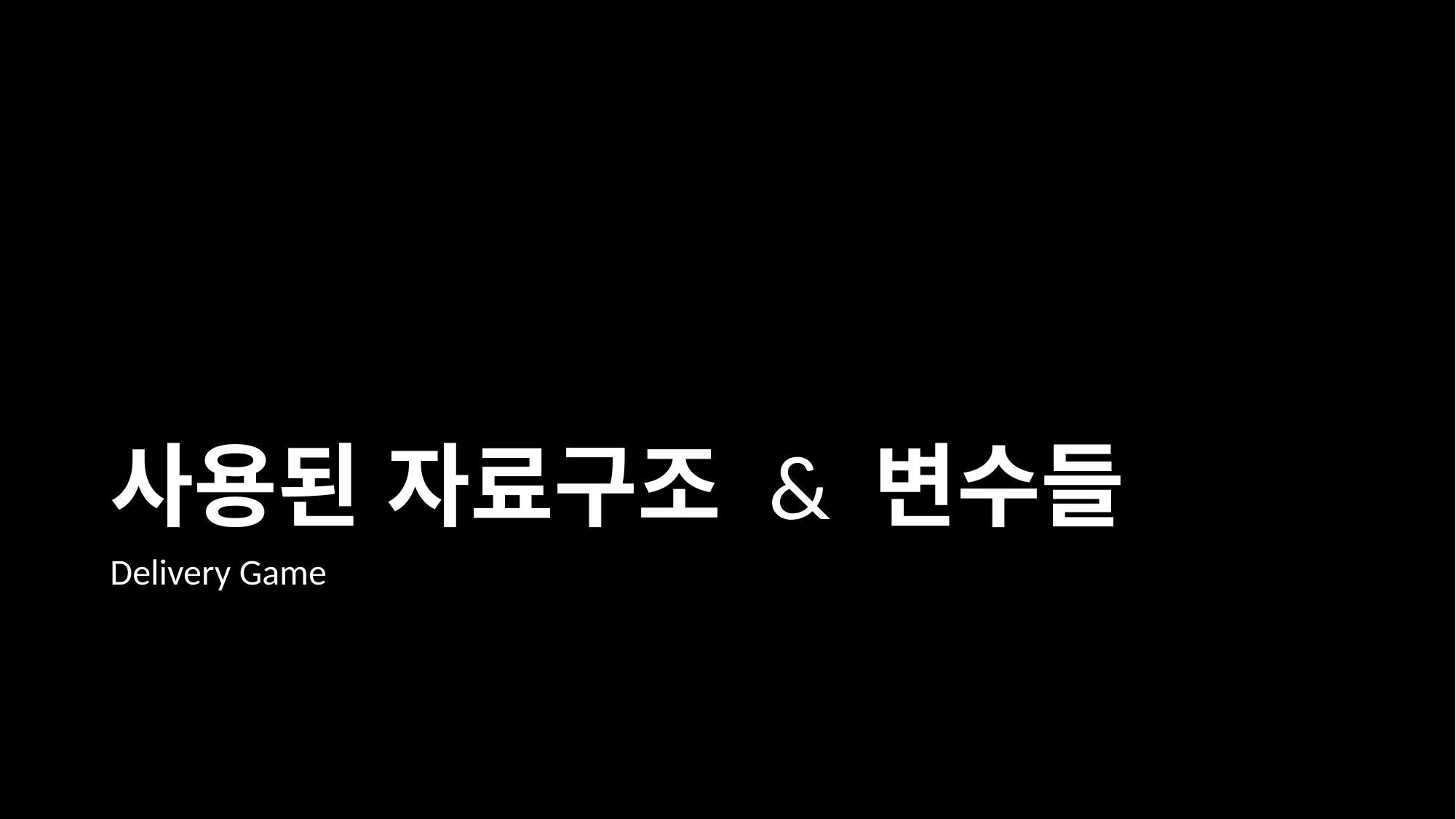

# 사용된 자료구조 & 변수들
Delivery Game